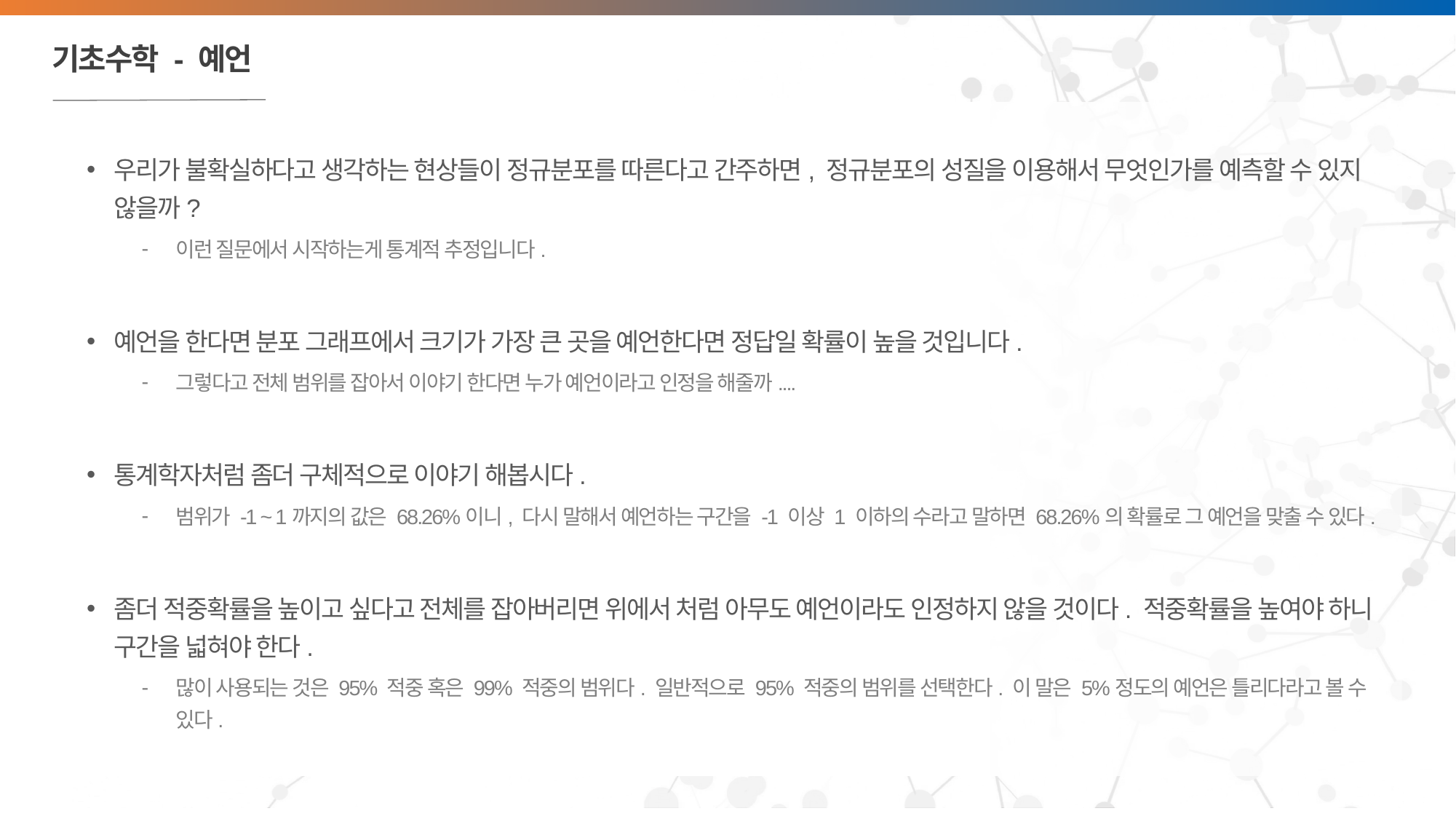

# 기초수학 - 예언

우리가 불확실하다고 생각하는 현상들이 정규분포를 따른다고 간주하면, 정규분포의 성질을 이용해서 무엇인가를 예측할 수 있지 않을까?
이런 질문에서 시작하는게 통계적 추정입니다.

예언을 한다면 분포 그래프에서 크기가 가장 큰 곳을 예언한다면 정답일 확률이 높을 것입니다.
그렇다고 전체 범위를 잡아서 이야기 한다면 누가 예언이라고 인정을 해줄까....

통계학자처럼 좀더 구체적으로 이야기 해봅시다.
범위가 -1 ~ 1까지의 값은 68.26%이니, 다시 말해서 예언하는 구간을 -1 이상 1 이하의 수라고 말하면 68.26%의 확률로 그 예언을 맞출 수 있다.

좀더 적중확률을 높이고 싶다고 전체를 잡아버리면 위에서 처럼 아무도 예언이라도 인정하지 않을 것이다. 적중확률을 높여야 하니 구간을 넓혀야 한다.
많이 사용되는 것은 95% 적중 혹은 99% 적중의 범위다. 일반적으로 95% 적중의 범위를 선택한다. 이 말은 5%정도의 예언은 틀리다라고 볼 수 있다.